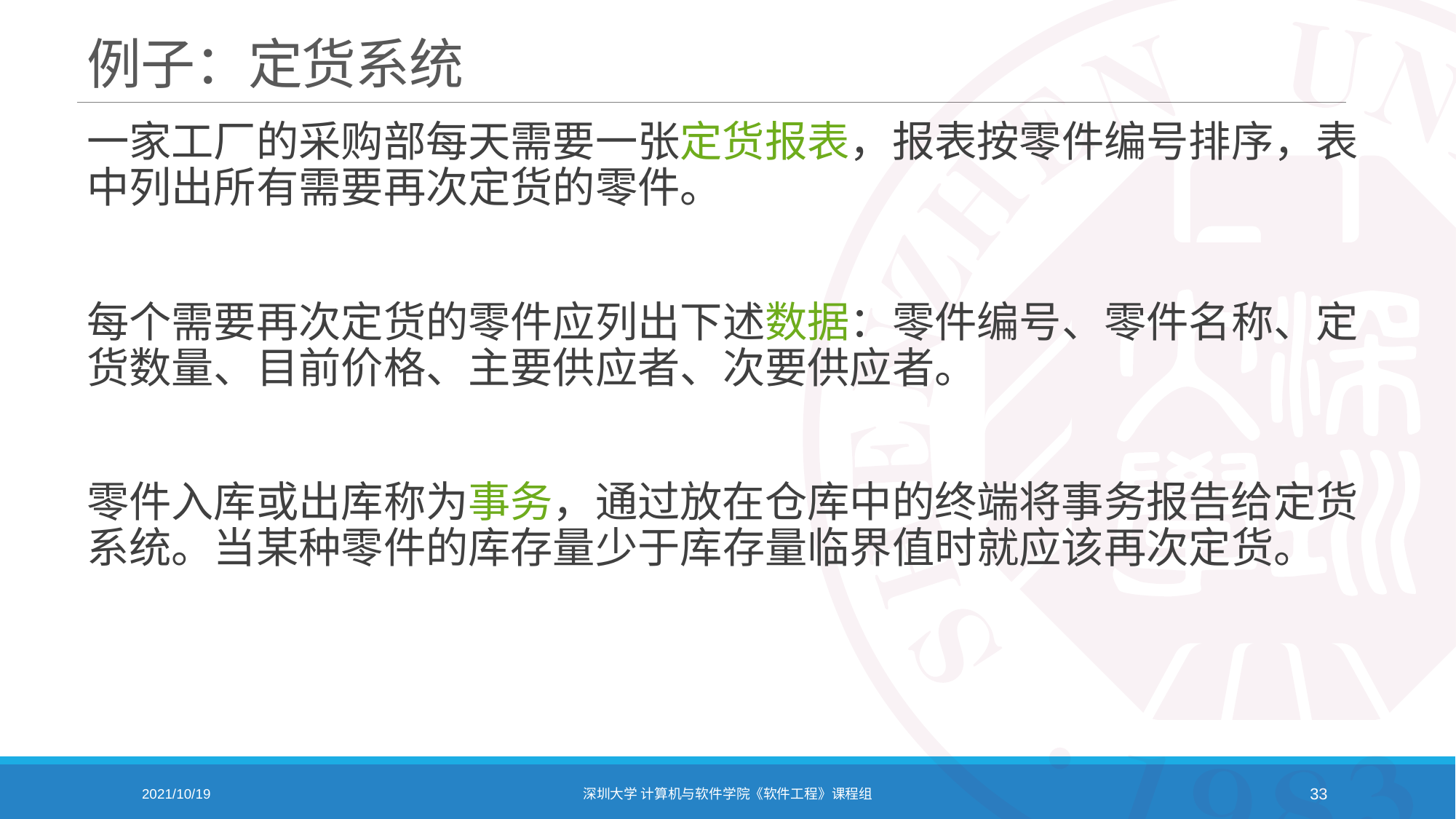

# 例子：定货系统
一家工厂的采购部每天需要一张定货报表，报表按零件编号排序，表中列出所有需要再次定货的零件。

每个需要再次定货的零件应列出下述数据：零件编号、零件名称、定货数量、目前价格、主要供应者、次要供应者。

零件入库或出库称为事务，通过放在仓库中的终端将事务报告给定货系统。当某种零件的库存量少于库存量临界值时就应该再次定货。

2021/10/19
深圳大学 计算机与软件学院《软件工程》课程组
33